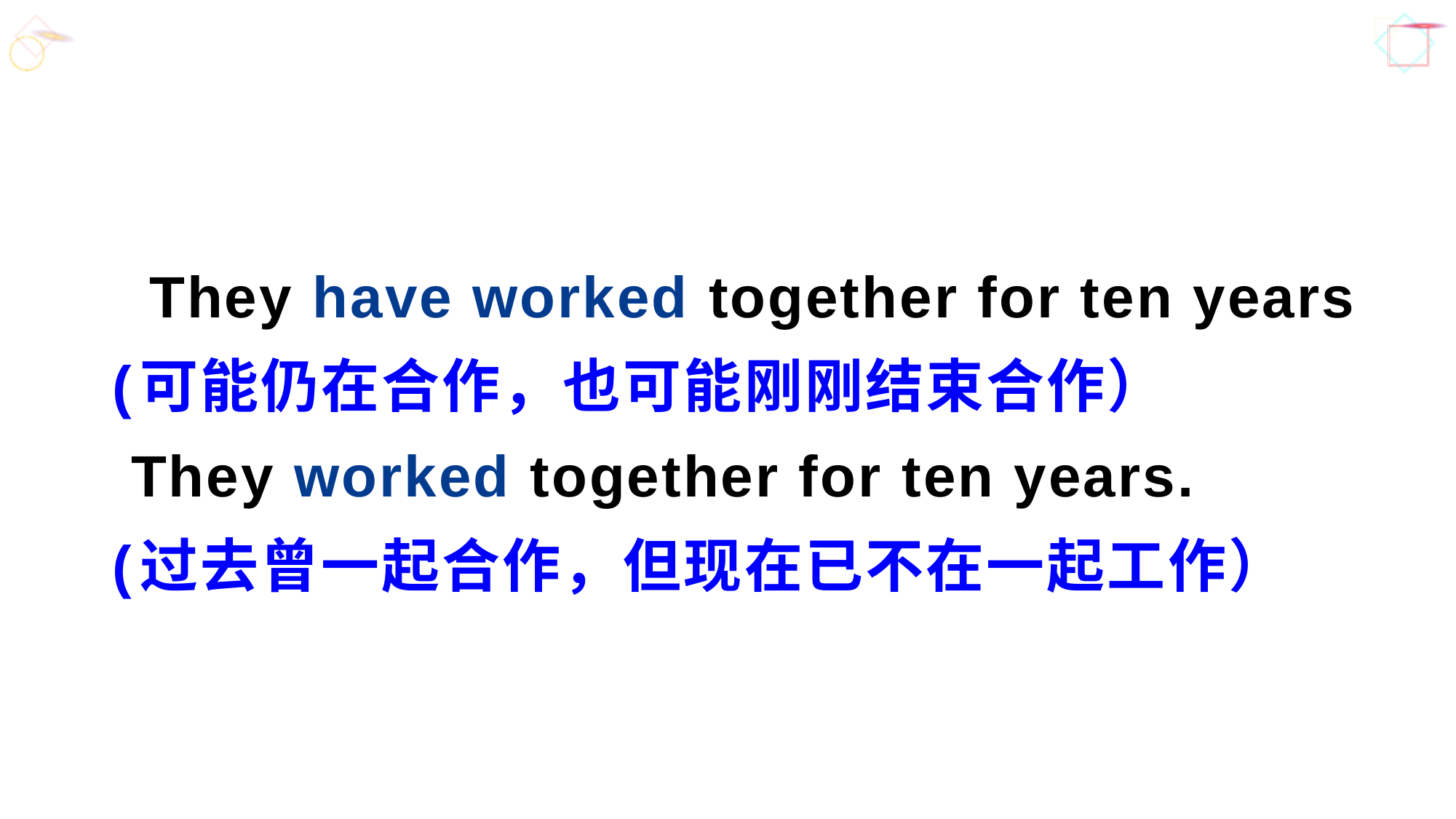

They have worked together for ten years
   (可能仍在合作，也可能刚刚结束合作）
    They worked together for ten years.
   (过去曾一起合作，但现在已不在一起工作）